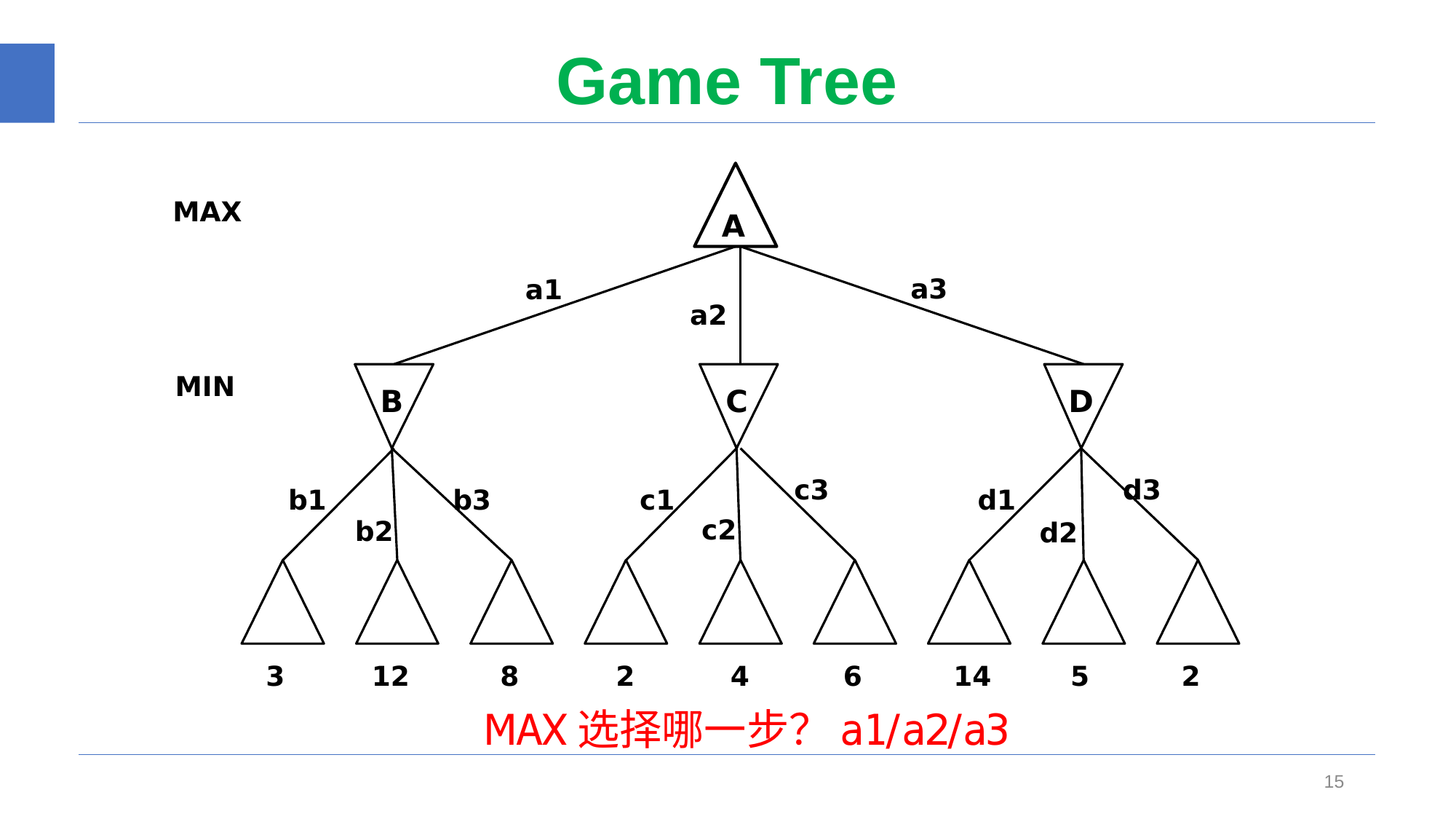

# Game Tree

MAX

A

a3

a1

a2

MIN

B

C

D

c3

d3

b1

b3

c1

d1

c2

b2

d2

3

12

8

2

4

6

14

5

2

MAX选择哪一步？a1/a2/a3
15